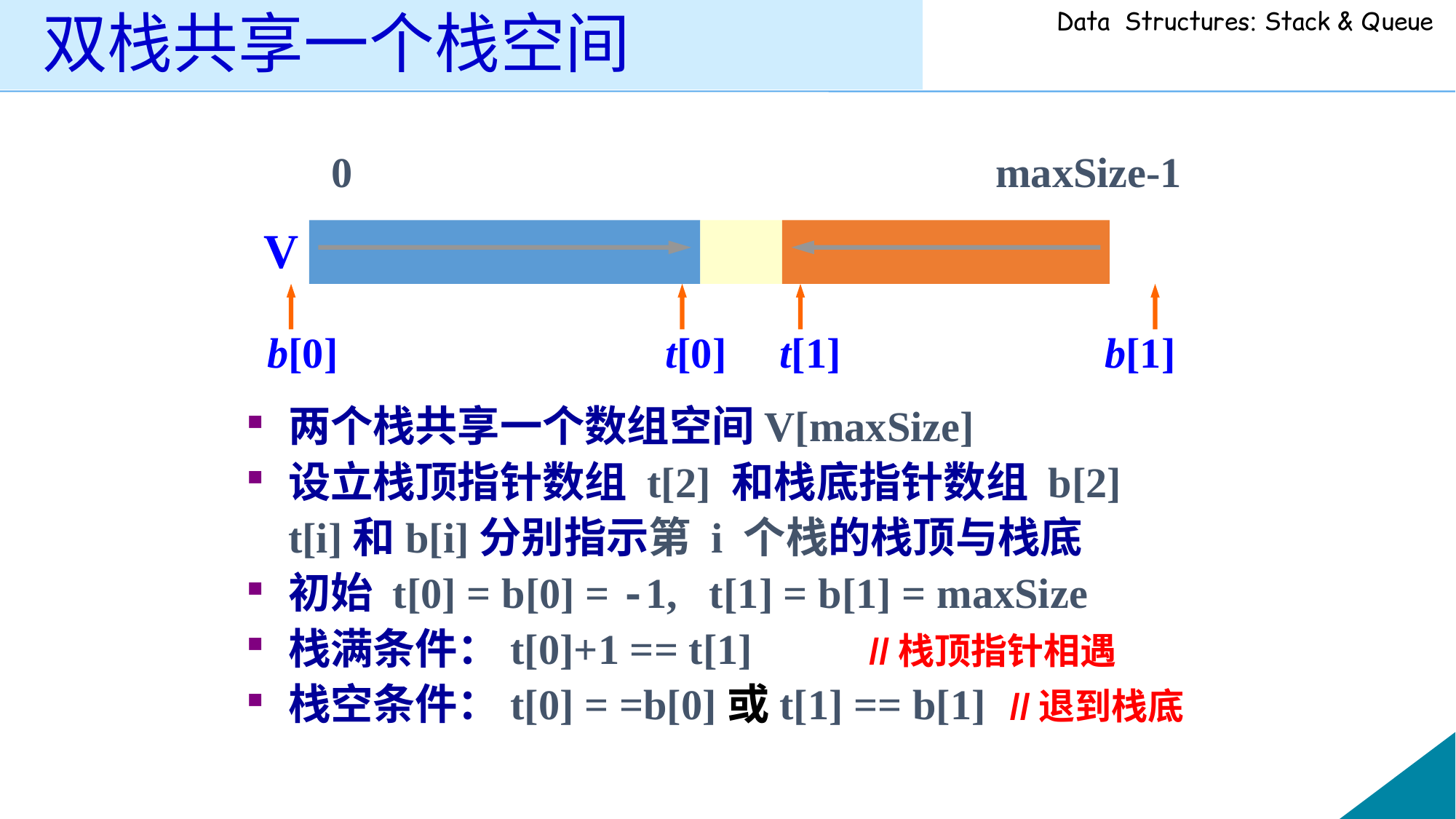

# 双栈共享一个栈空间
0                                                             maxSize-1
V

b[0]                               t[0]     t[1]                         b[1]
两个栈共享一个数组空间V[maxSize]
设立栈顶指针数组 t[2] 和栈底指针数组 b[2]
	t[i]和b[i]分别指示第 i 个栈的栈顶与栈底
初始 t[0] = b[0] = -1,   t[1] = b[1] = maxSize
栈满条件：t[0]+1 == t[1]           //栈顶指针相遇
栈空条件：t[0] = =b[0]或t[1] == b[1]  //退到栈底